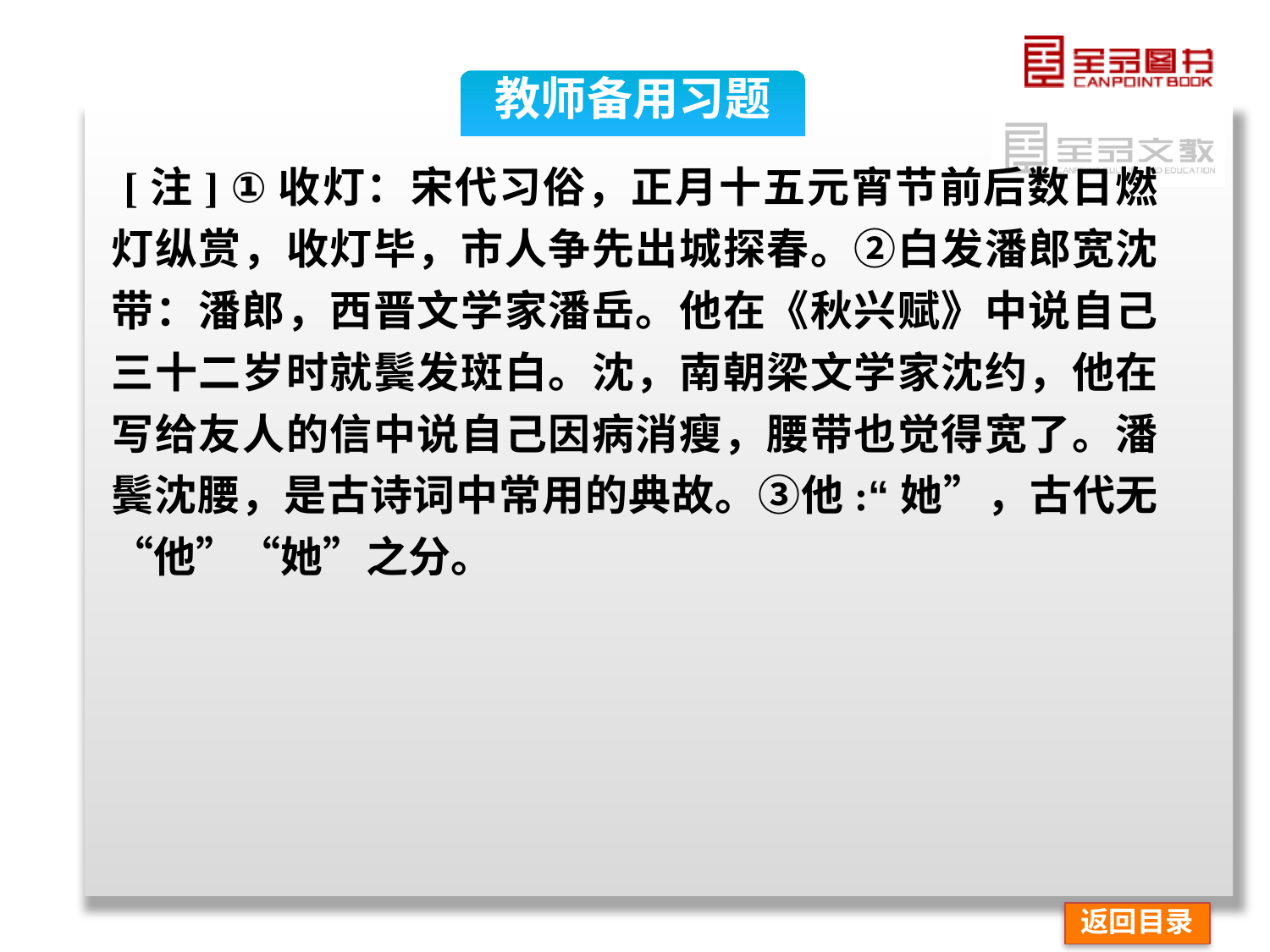

教师备用习题
 [注] ①收灯：宋代习俗，正月十五元宵节前后数日燃灯纵赏，收灯毕，市人争先出城探春。②白发潘郎宽沈带：潘郎，西晋文学家潘岳。他在《秋兴赋》中说自己三十二岁时就鬓发斑白。沈，南朝梁文学家沈约，他在写给友人的信中说自己因病消瘦，腰带也觉得宽了。潘鬓沈腰，是古诗词中常用的典故。③他:“她”，古代无“他”“她”之分。
返回目录